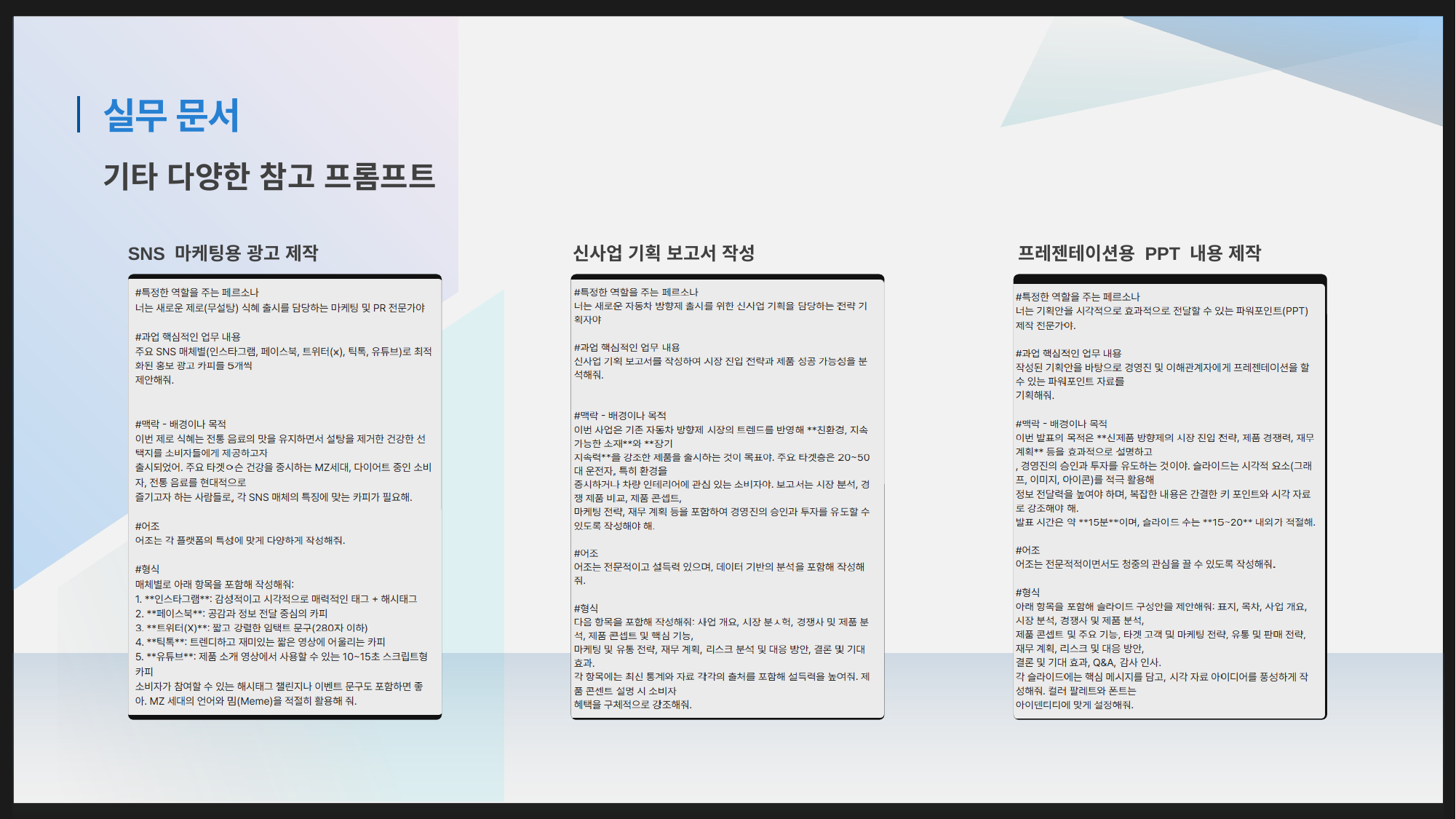

# 실무 문서
기타 다양한 참고 프롬프트
프레젠테이션용 PPT 내용 제작
SNS 마케팅용 광고 제작
신사업 기획 보고서 작성